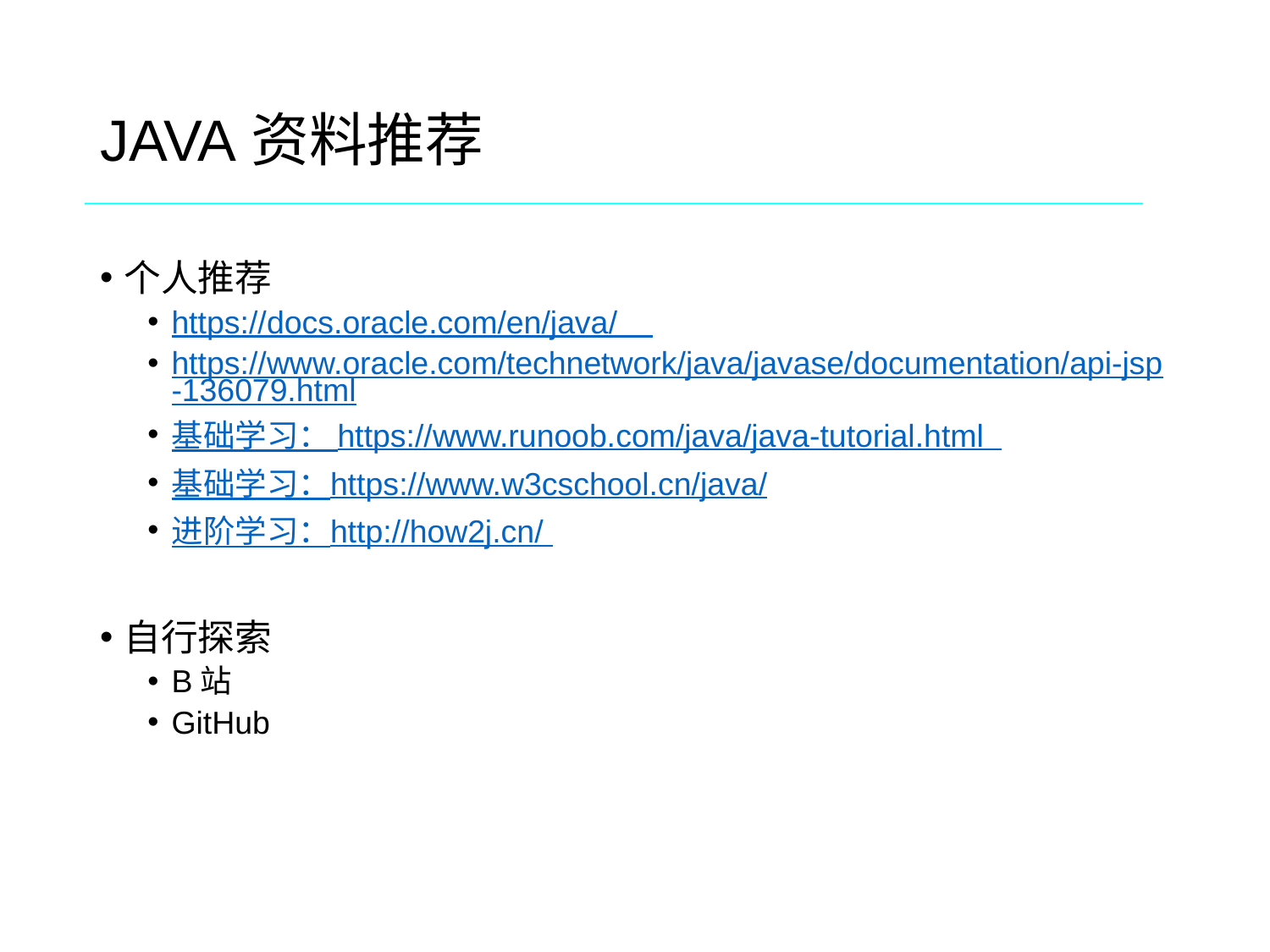

# JAVA资料推荐

个人推荐
https://docs.oracle.com/en/java/
https://www.oracle.com/technetwork/java/javase/documentation/api-jsp-136079.html
基础学习： https://www.runoob.com/java/java-tutorial.html
基础学习：https://www.w3cschool.cn/java/
进阶学习：http://how2j.cn/

自行探索
B站
GitHub